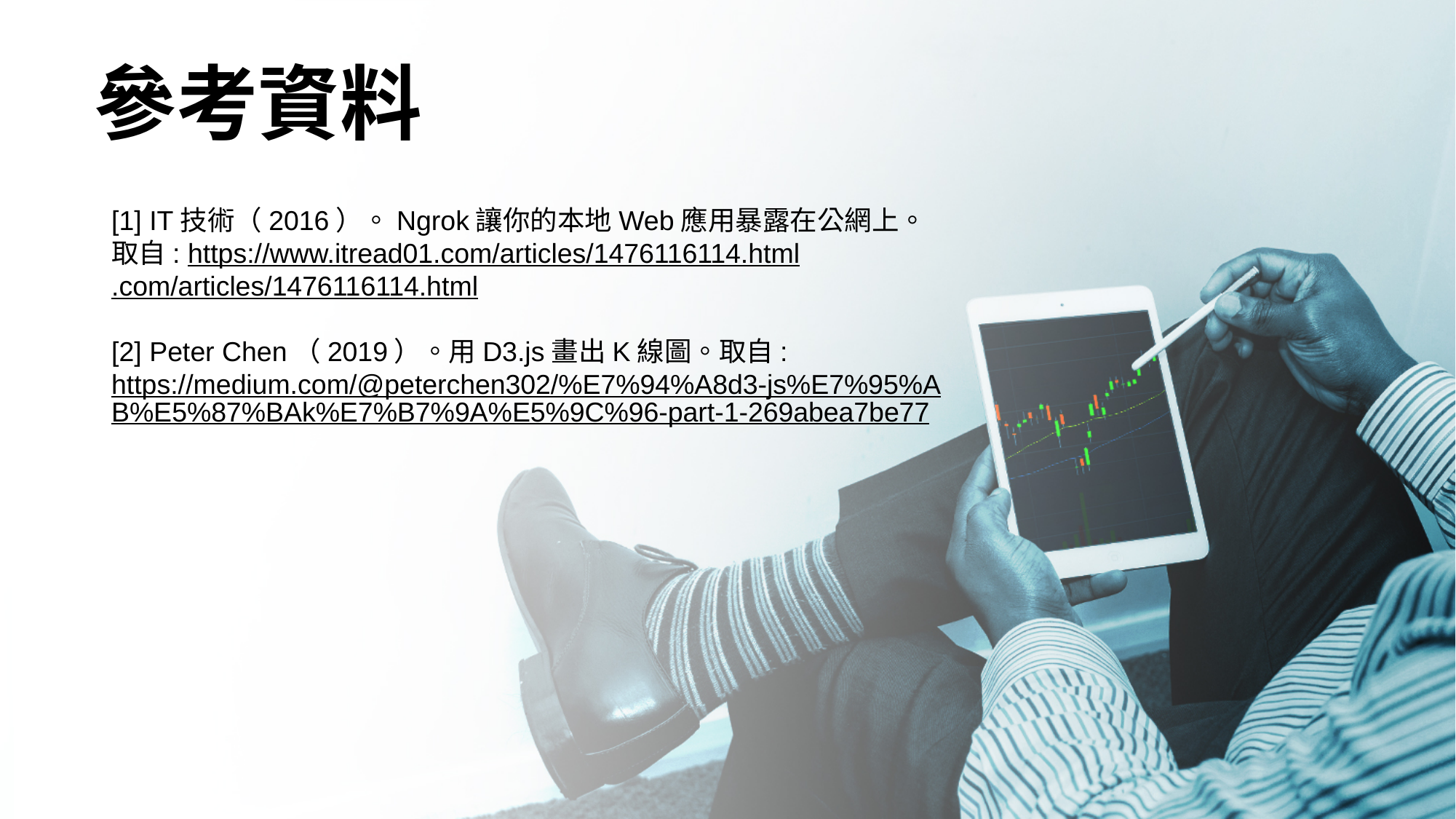

參考資料
[1] IT技術（2016）。Ngrok讓你的本地Web應用暴露在公網上。取自: https://www.itread01.com/articles/1476116114.html
.com/articles/1476116114.html

[2] Peter Chen（2019）。用D3.js畫出K線圖。取自: https://medium.com/@peterchen302/%E7%94%A8d3-js%E7%95%AB%E5%87%BAk%E7%B7%9A%E5%9C%96-part-1-269abea7be77